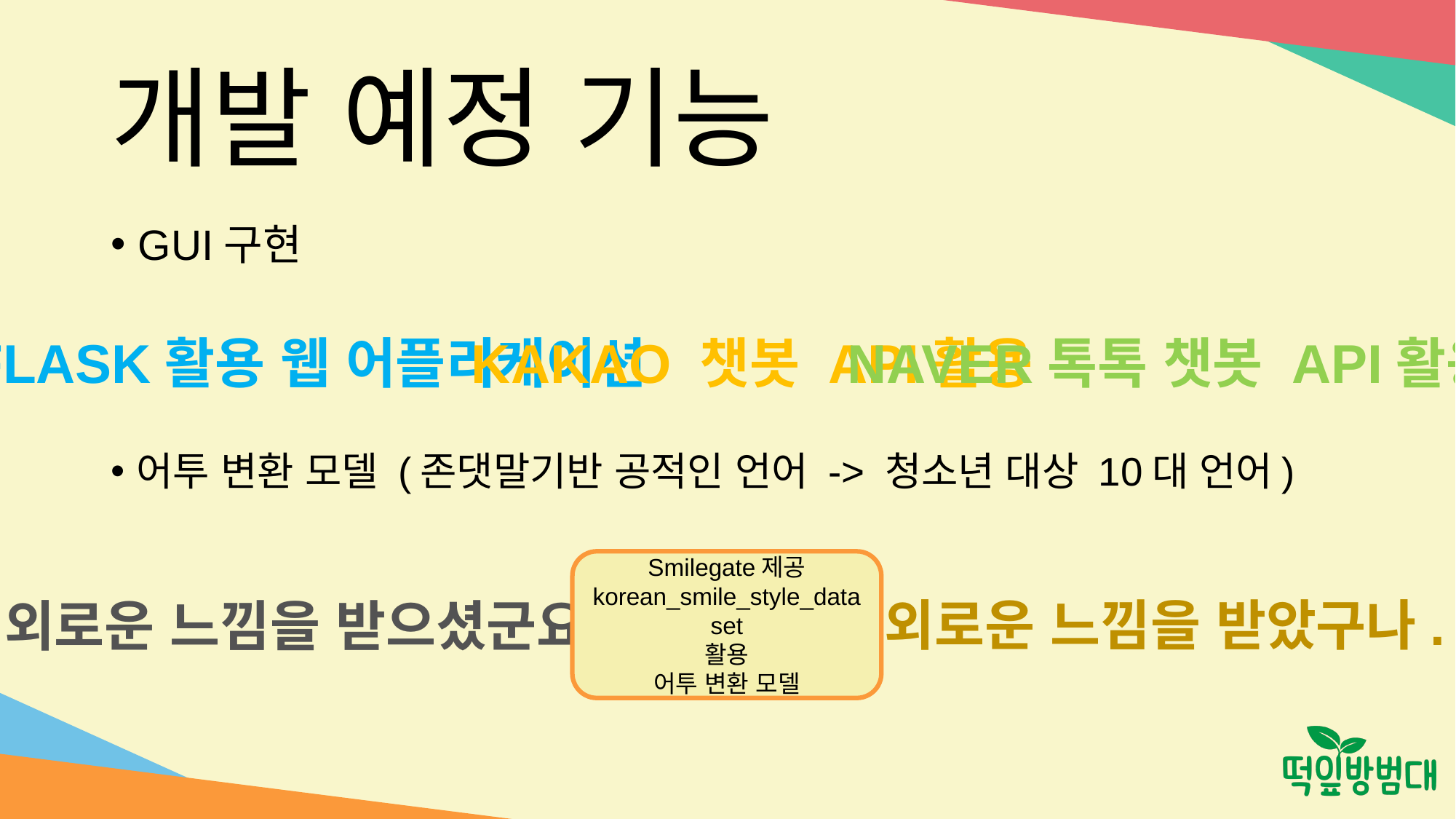

# 개발 예정 기능
GUI구현
KAKAO 챗봇 API활용
NAVER톡톡 챗봇 API활용
FLASK활용 웹 어플리케이션
어투 변환 모델 (존댓말기반 공적인 언어 -> 청소년 대상 10대 언어)
Smilegate제공
korean_smile_style_dataset
활용
어투 변환 모델
“외로운 느낌을 받았구나.＂
“외로운 느낌을 받으셨군요.”